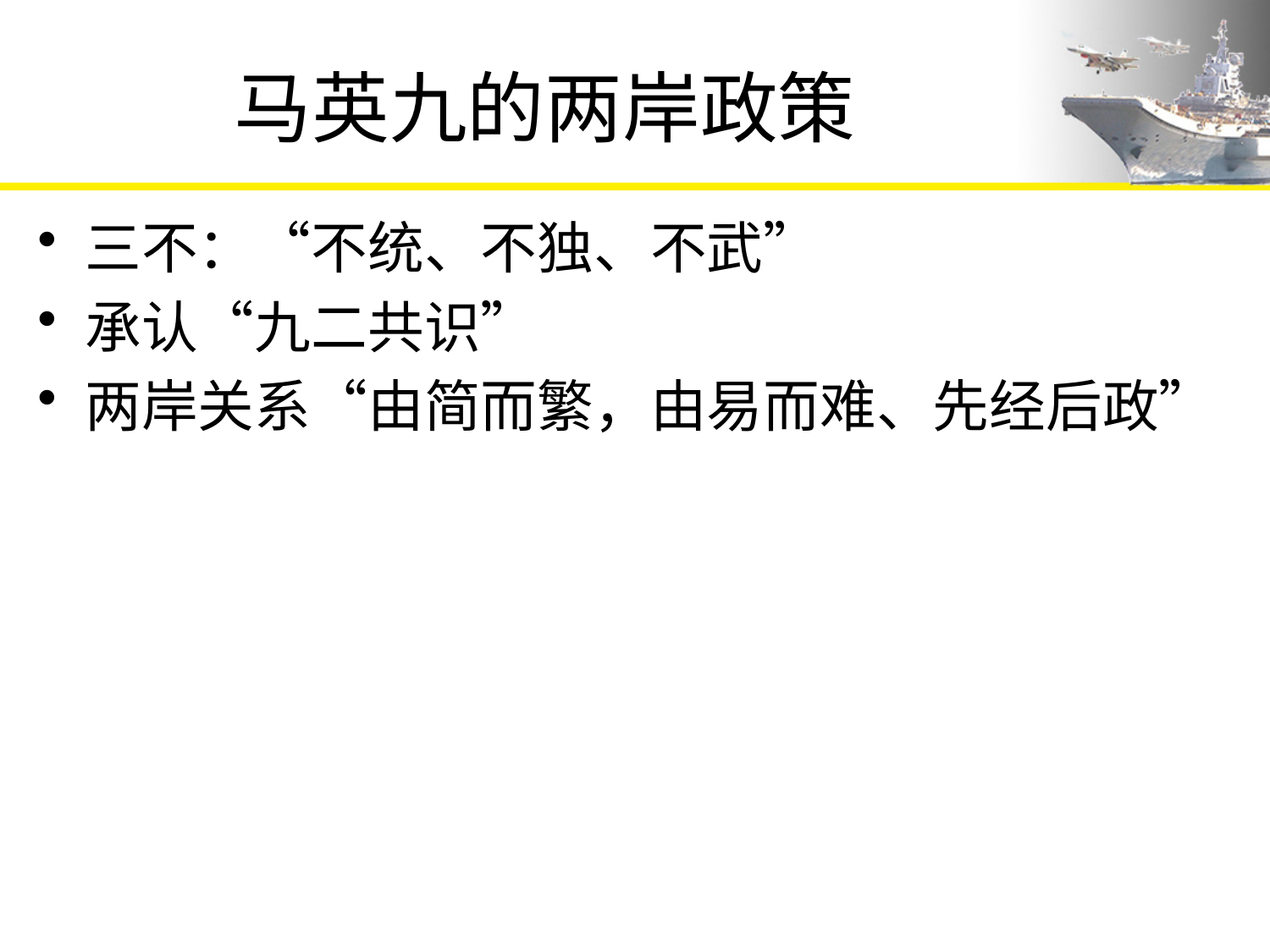

# 马英九的两岸政策
三不：“不统、不独、不武”
承认“九二共识”
两岸关系“由简而繁，由易而难、先经后政”